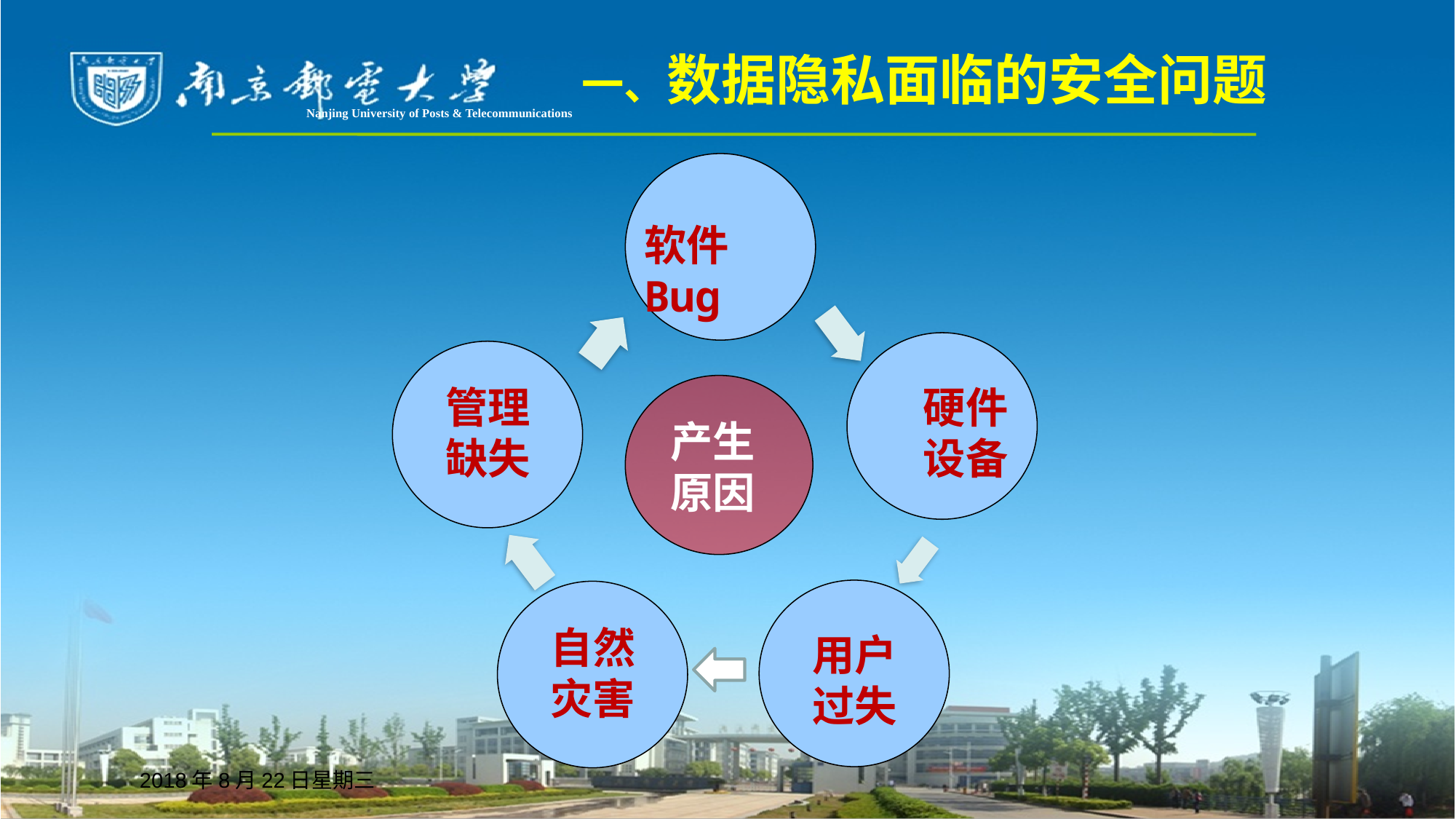

一、数据隐私面临的安全问题
Nanjing University of Posts & Telecommunications

软件Bug

管理缺失
硬件设备
产生原因

自然灾害
用户过失